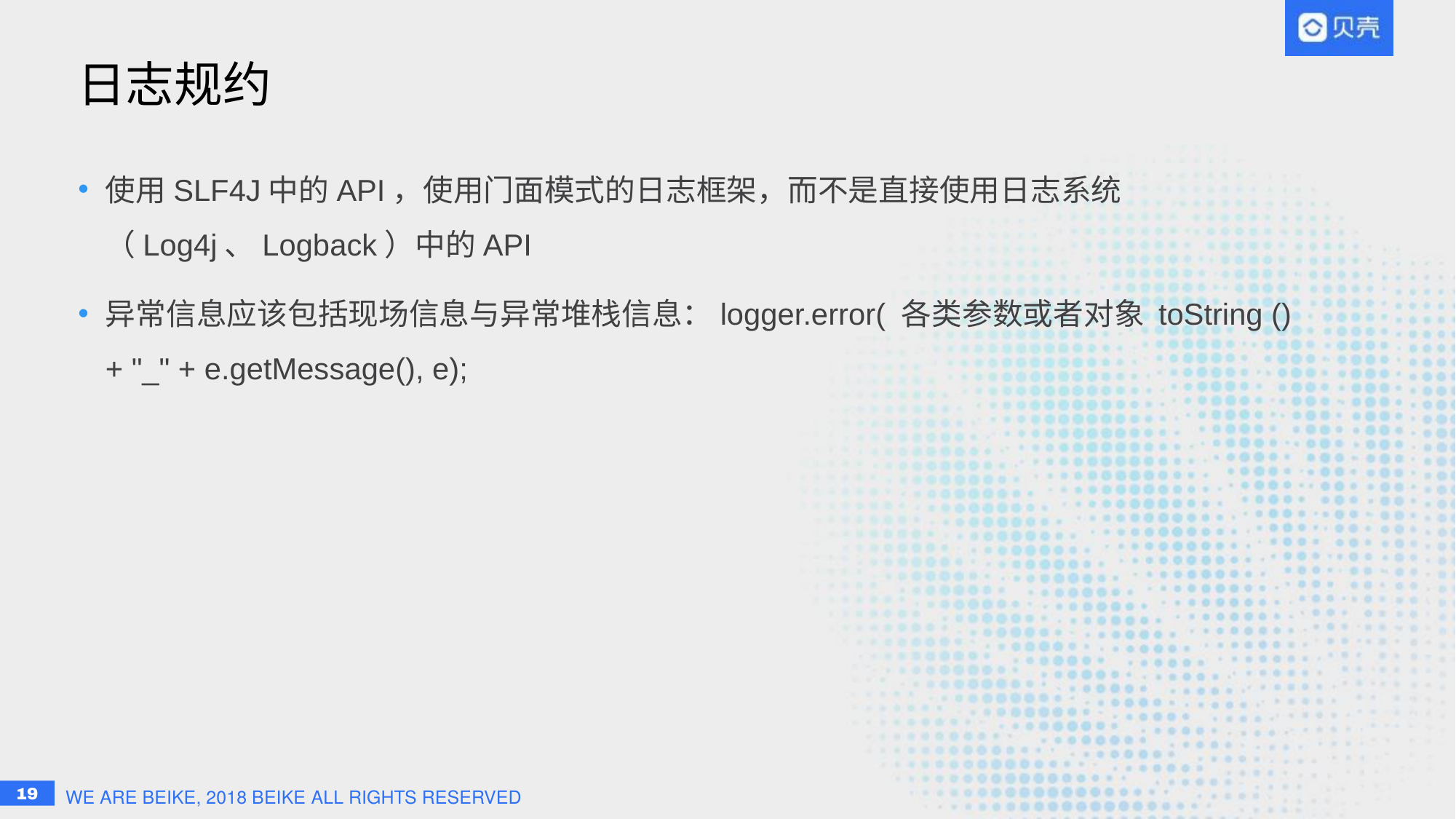

# 日志规约
使用SLF4J中的API，使用门面模式的日志框架，而不是直接使用日志系统（Log4j、Logback）中的API
异常信息应该包括现场信息与异常堆栈信息：logger.error( 各类参数或者对象 toString () + "_" + e.getMessage(), e);